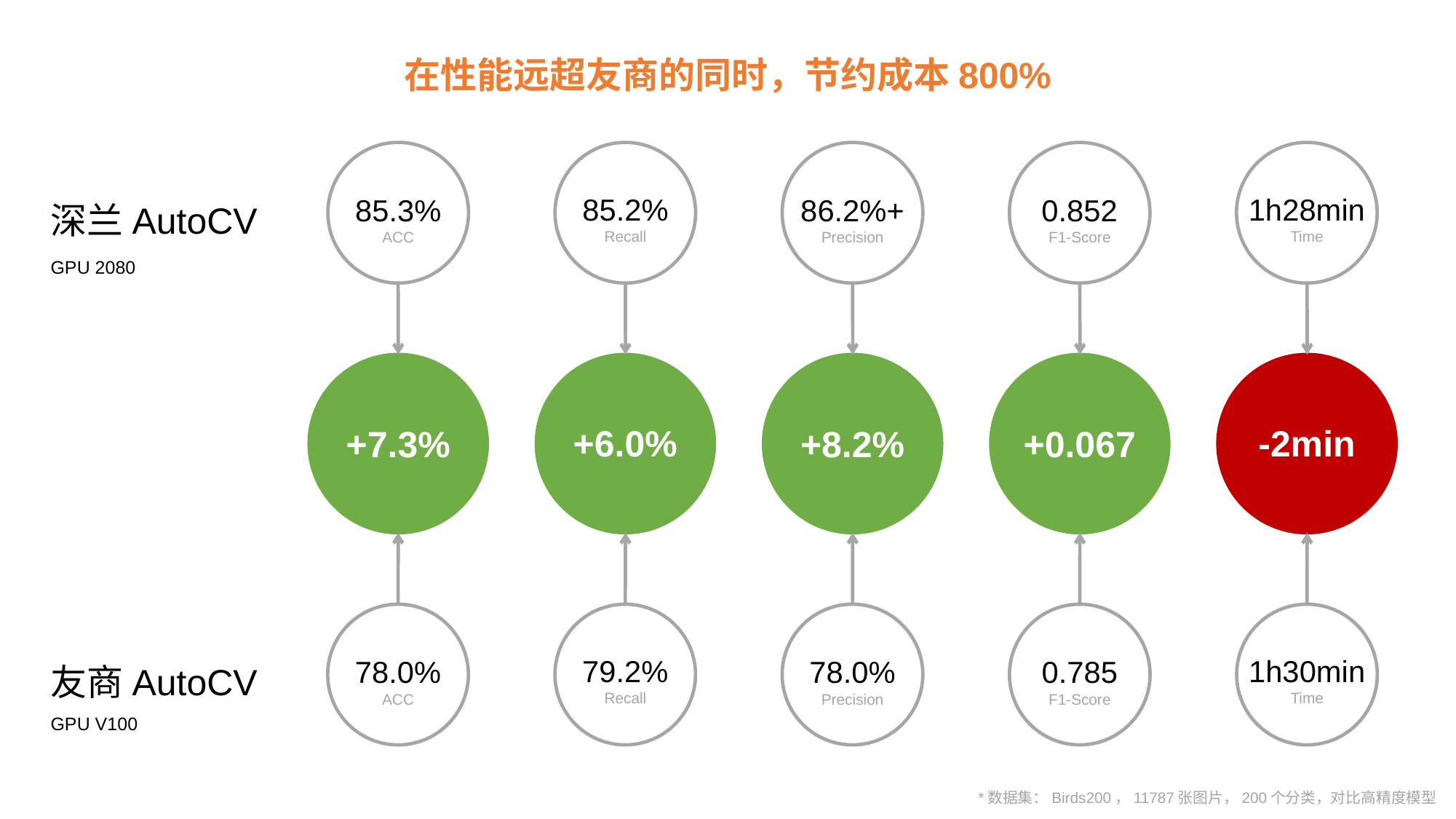

在性能远超友商的同时，节约成本800%

85.2%
Recall
1h28min
Time
86.2%+
Precision
85.3%
ACC
0.852
F1-Score
深兰AutoCV
GPU 2080

+6.0%
-2min
+8.2%
+7.3%
+0.067

79.2%
Recall
1h30min
Time
78.0%
Precision
78.0%
ACC
0.785
F1-Score
友商AutoCV
GPU V100
*数据集：Birds200，11787张图片，200个分类，对比高精度模型